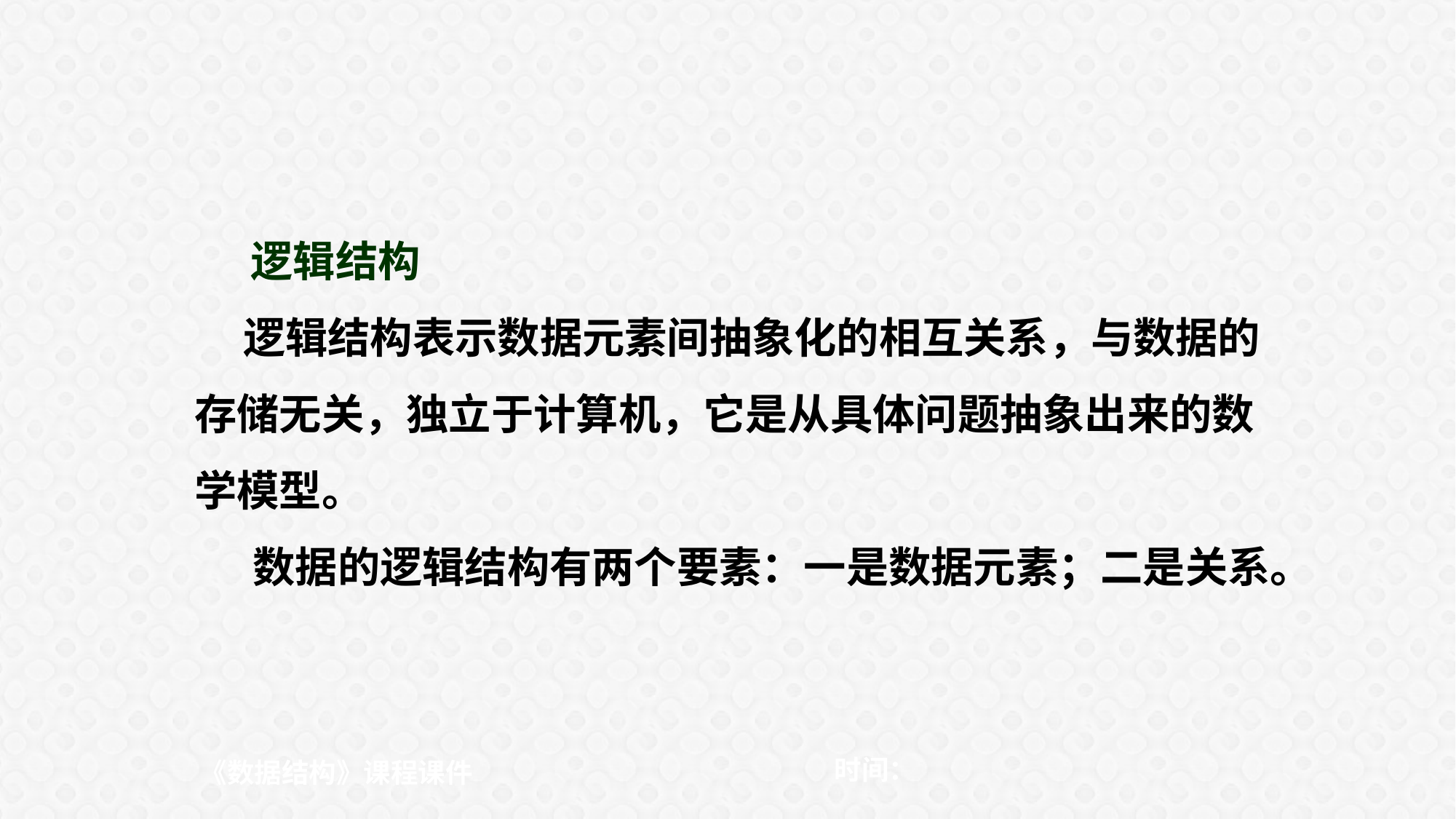

逻辑结构
    逻辑结构表示数据元素间抽象化的相互关系，与数据的存储无关，独立于计算机，它是从具体问题抽象出来的数学模型。
     数据的逻辑结构有两个要素：一是数据元素；二是关系。

时间：
《数据结构》课程课件